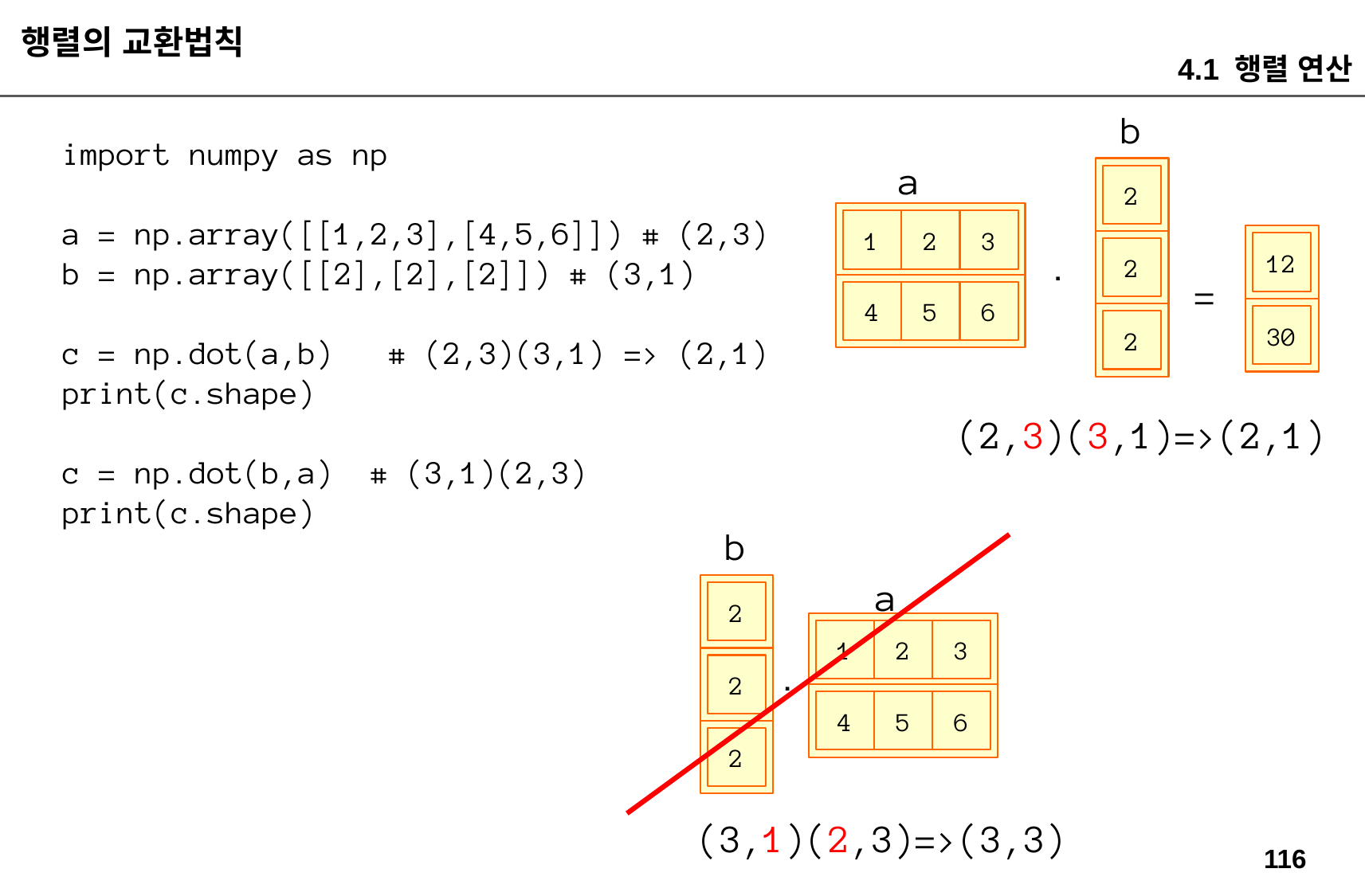

행렬의 교환법칙
4.1 행렬 연산
b
import numpy as np

a = np.array([[1,2,3],[4,5,6]]) # (2,3)
b = np.array([[2],[2],[2]]) # (3,1)

c = np.dot(a,b)   # (2,3)(3,1) => (2,1)
print(c.shape)

c = np.dot(b,a)  # (3,1)(2,3)
print(c.shape)
a

2

1
2
3

12
.
2
=

4
5
6

30
2
(2,3)(3,1)=>(2,1)
b
a

2

1
2
3
.

2

4
5
6

2
(3,1)(2,3)=>(3,3)